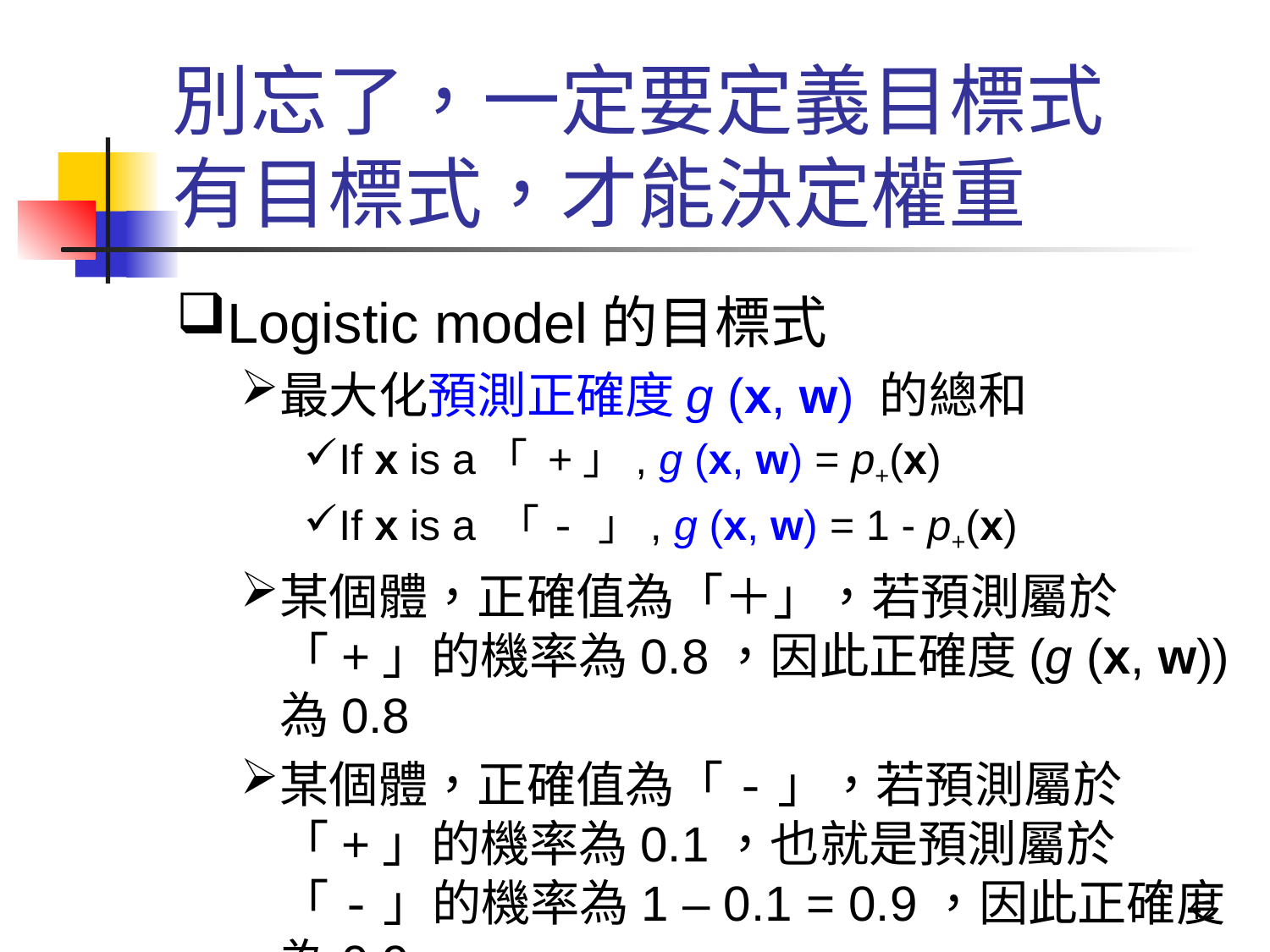

# 別忘了，一定要定義目標式 有目標式，才能決定權重
Logistic model的目標式
最大化預測正確度g (x, w) 的總和
If x is a「 +」, g (x, w) = p+(x)
If x is a 「- 」, g (x, w) = 1 - p+(x)
某個體，正確值為「＋」，若預測屬於「+」的機率為0.8，因此正確度(g (x, w))為0.8
某個體，正確值為「-」，若預測屬於「+」的機率為0.1，也就是預測屬於「-」的機率為1 – 0.1 = 0.9，因此正確度為0.9

42